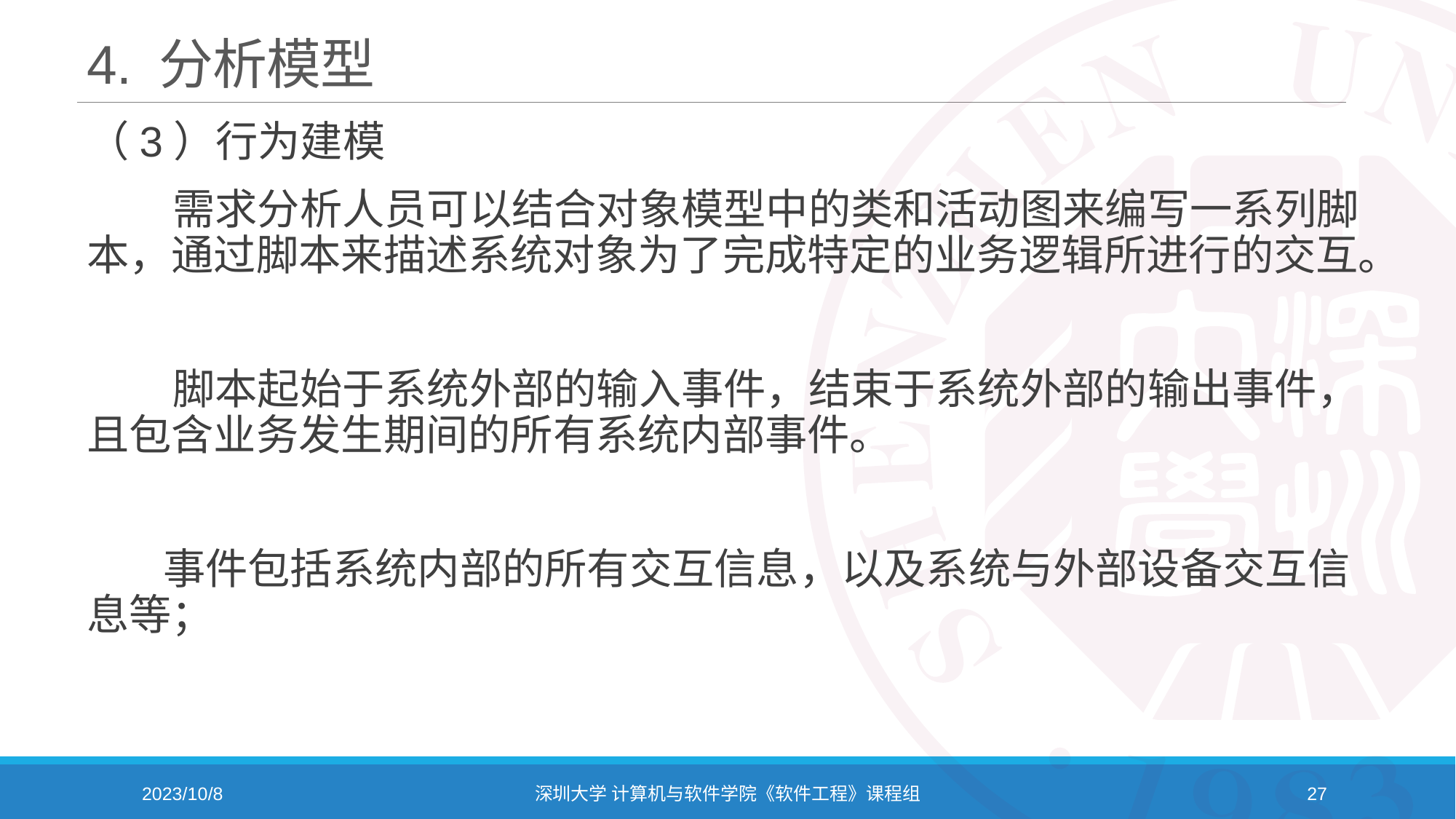

# 4. 分析模型
（3）行为建模
        需求分析人员可以结合对象模型中的类和活动图来编写一系列脚本，通过脚本来描述系统对象为了完成特定的业务逻辑所进行的交互。

        脚本起始于系统外部的输入事件，结束于系统外部的输出事件，且包含业务发生期间的所有系统内部事件。

       事件包括系统内部的所有交互信息，以及系统与外部设备交互信息等；

2023/10/8
深圳大学 计算机与软件学院《软件工程》课程组
27